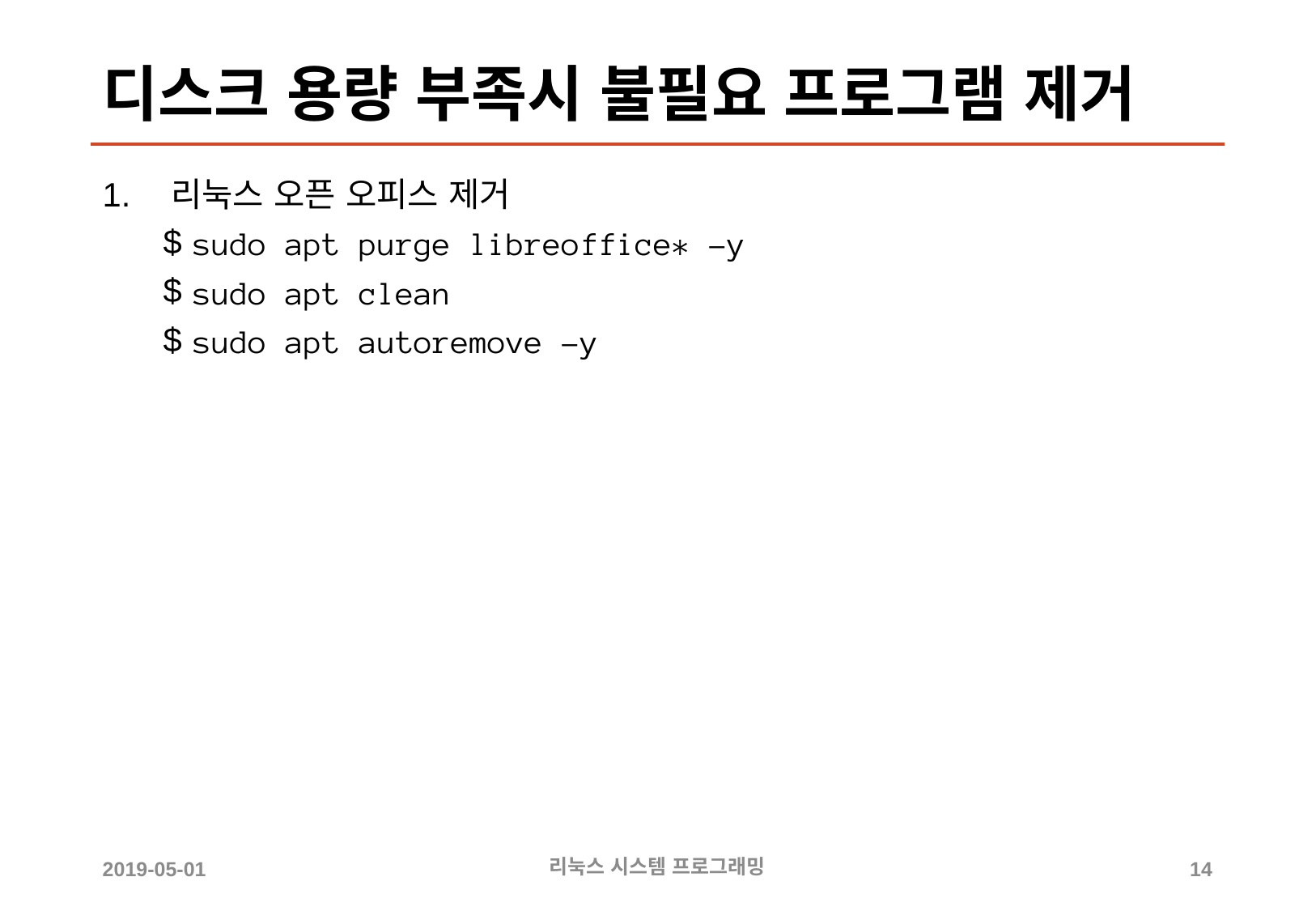

# 디스크 용량 부족시 불필요 프로그램 제거
리눅스 오픈 오피스 제거
sudo apt purge libreoffice* -y
sudo apt clean
sudo apt autoremove -y

2019-05-01
리눅스 시스템 프로그래밍
14